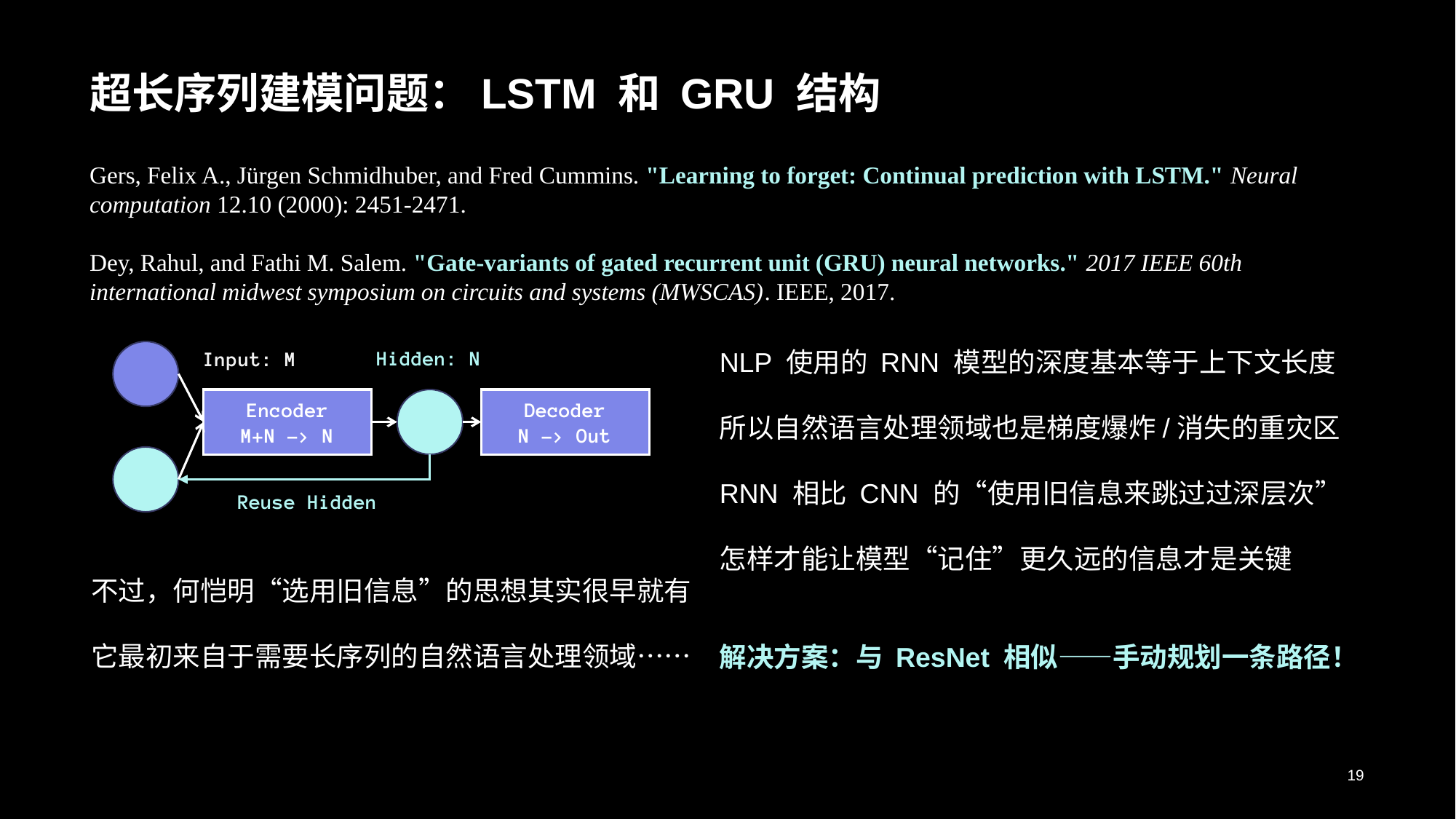

# 超长序列建模问题：LSTM 和 GRU 结构
Gers, Felix A., Jürgen Schmidhuber, and Fred Cummins. "Learning to forget: Continual prediction with LSTM." Neural computation 12.10 (2000): 2451-2471.

Dey, Rahul, and Fathi M. Salem. "Gate-variants of gated recurrent unit (GRU) neural networks." 2017 IEEE 60th international midwest symposium on circuits and systems (MWSCAS). IEEE, 2017.

Hidden: N
Input: M
NLP 使用的 RNN 模型的深度基本等于上下文长度

所以自然语言处理领域也是梯度爆炸/消失的重灾区

RNN 相比 CNN 的“使用旧信息来跳过过深层次”

怎样才能让模型“记住”更久远的信息才是关键

解决方案：与 ResNet 相似——手动规划一条路径！

Encoder
M+N -> N
Decoder
N -> Out

Reuse Hidden
不过，何恺明“选用旧信息”的思想其实很早就有

它最初来自于需要长序列的自然语言处理领域……

19